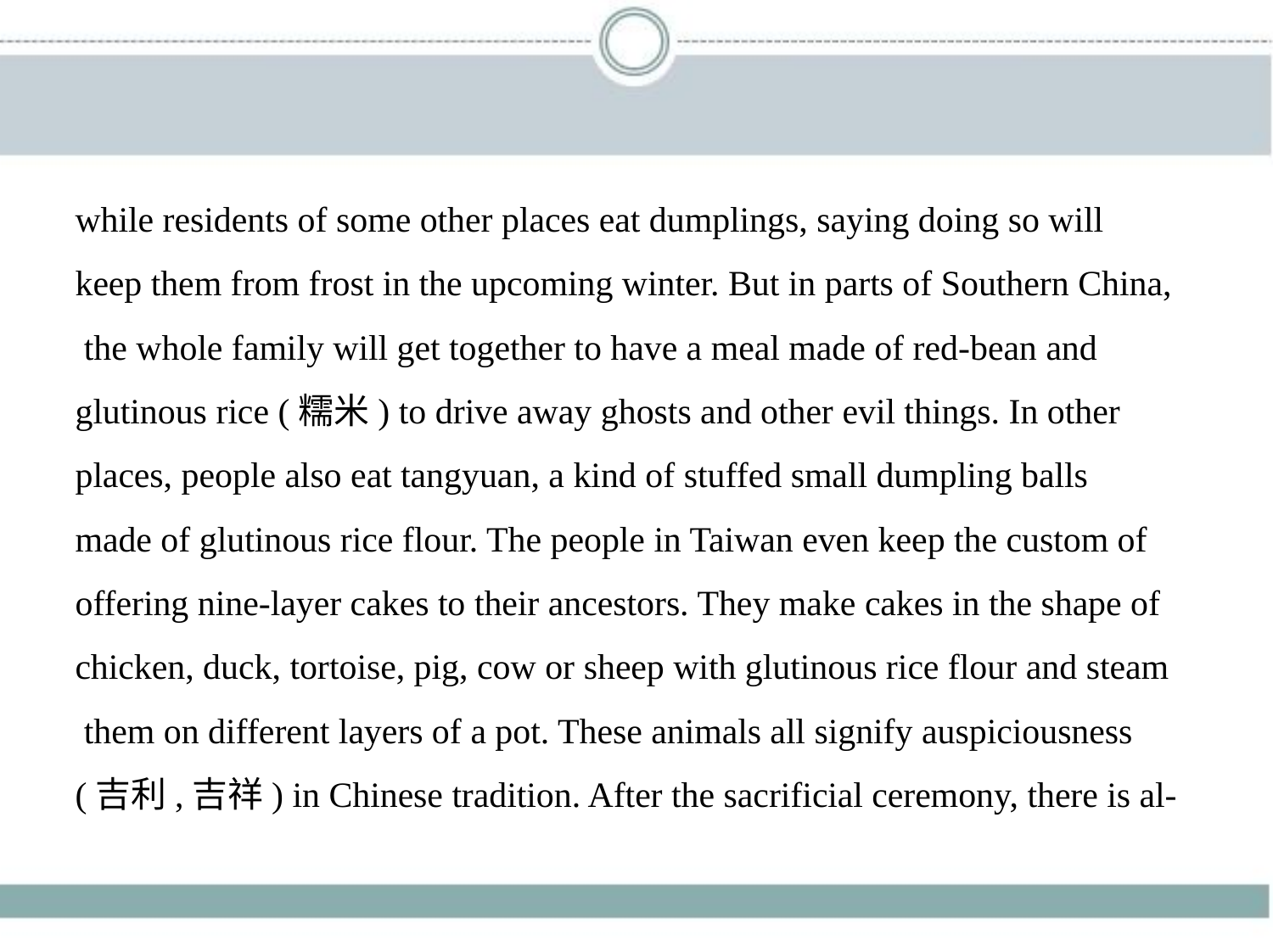

while residents of some other places eat dumplings, saying doing so will
keep them from frost in the upcoming winter. But in parts of Southern China,
 the whole family will get together to have a meal made of red-bean and
glutinous rice (糯米) to drive away ghosts and other evil things. In other
places, people also eat tangyuan, a kind of stuffed small dumpling balls
made of glutinous rice flour. The people in Taiwan even keep the custom of
offering nine-layer cakes to their ancestors. They make cakes in the shape of
chicken, duck, tortoise, pig, cow or sheep with glutinous rice flour and steam
 them on different layers of a pot. These animals all signify auspiciousness
(吉利,吉祥) in Chinese tradition. After the sacrificial ceremony, there is al-